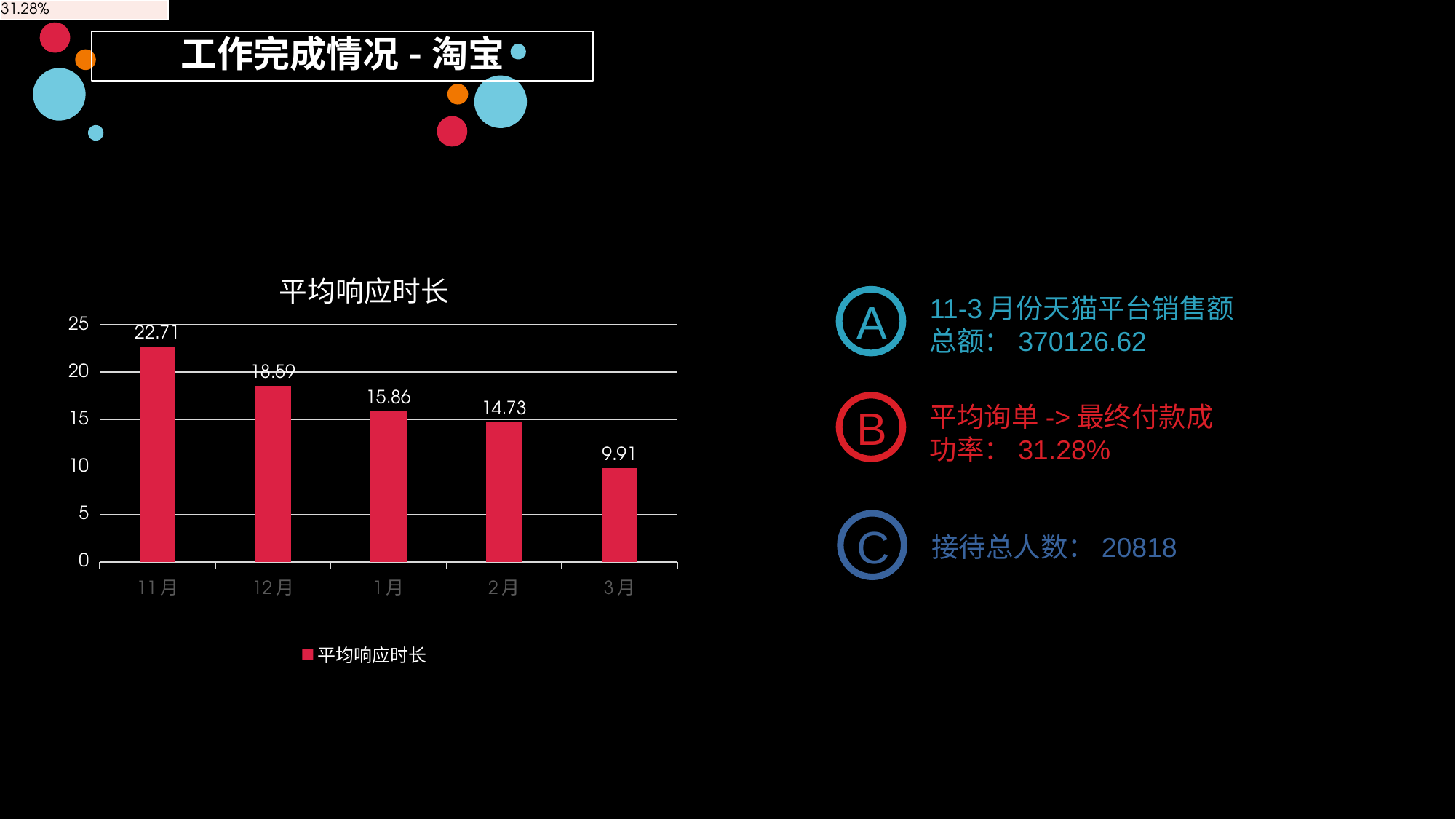

| 31.28% |
| --- |
| 31.28% |
| --- |
工作完成情况-淘宝

### Chart:

| Category | 平均响应时长 |
|---|---|
| 11月 | 22.71 |
| 12月 | 18.59 |
| 1月 | 15.86 |
| 2月 | 14.73 |
| 3月 | 9.91 |
11-3月份天猫平台销售额总额：370126.62

A

平均询单->最终付款成功率：31.28%

B

C
接待总人数：20818